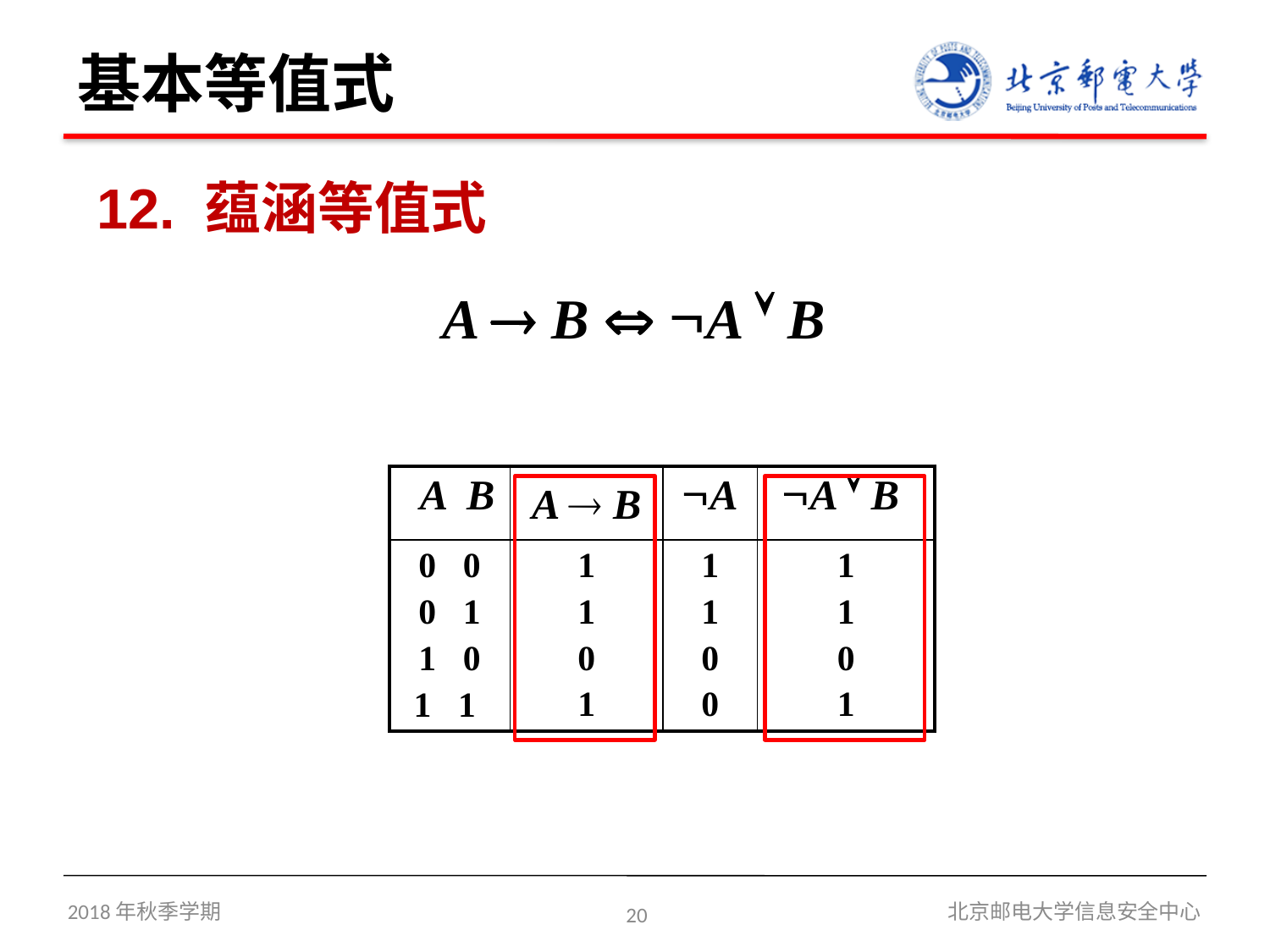

# 基本等值式
12. 蕴涵等值式
     		      A → B ⇔ ¬A ∨ B

| A B | A → B | ¬A | ¬A ∨ B |
| --- | --- | --- | --- |
| 0 0 0 1 1 0 1 1 | 1 1 0 1 | 1 1 0 0 | 1 1 0 1 |

2018年秋季学期
20